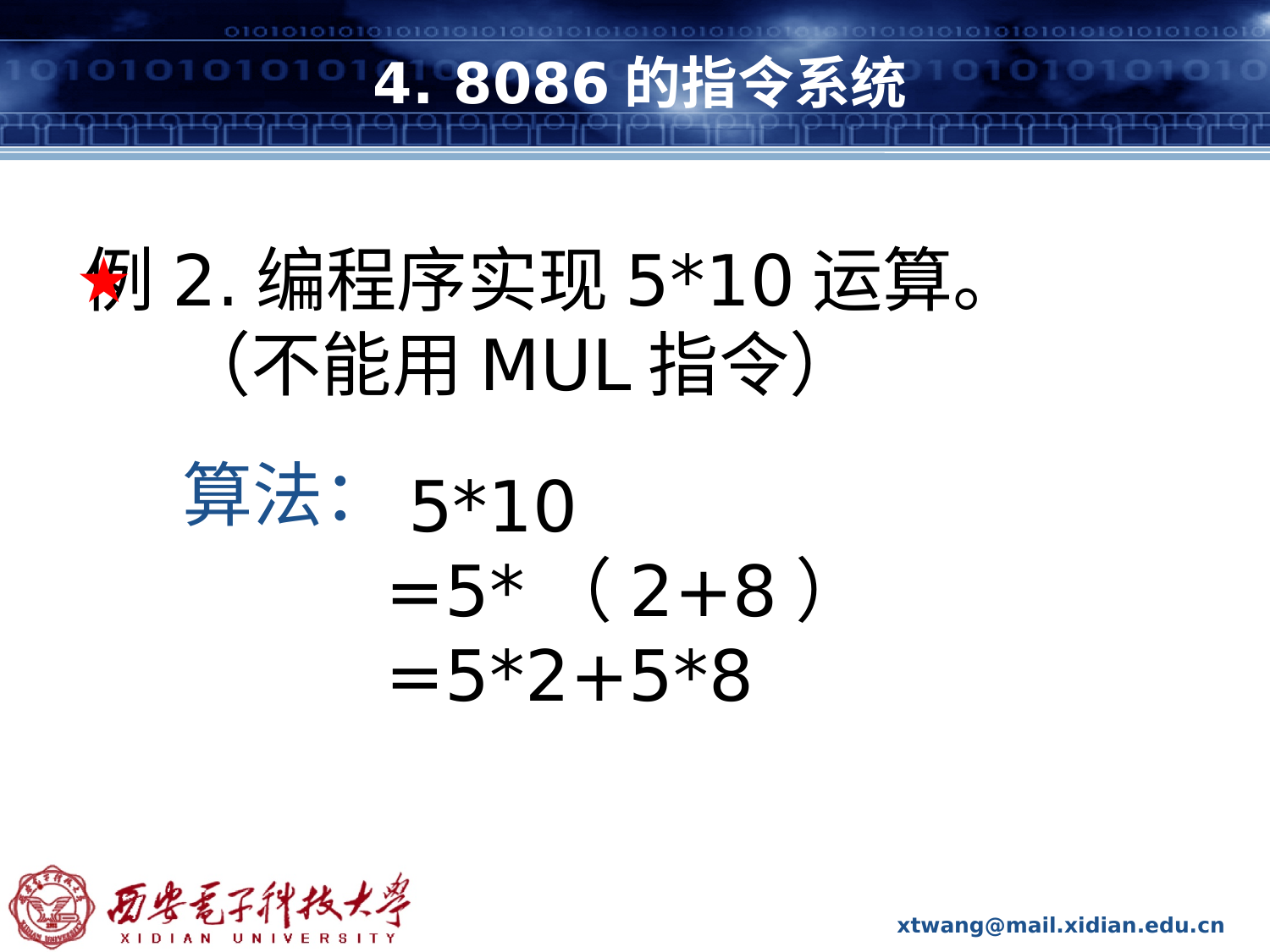

# 4. 8086的指令系统
例2.编程序实现5*10运算。
     （不能用MUL指令）
★
算法：
        5*10
       =5*（2+8）
       =5*2+5*8